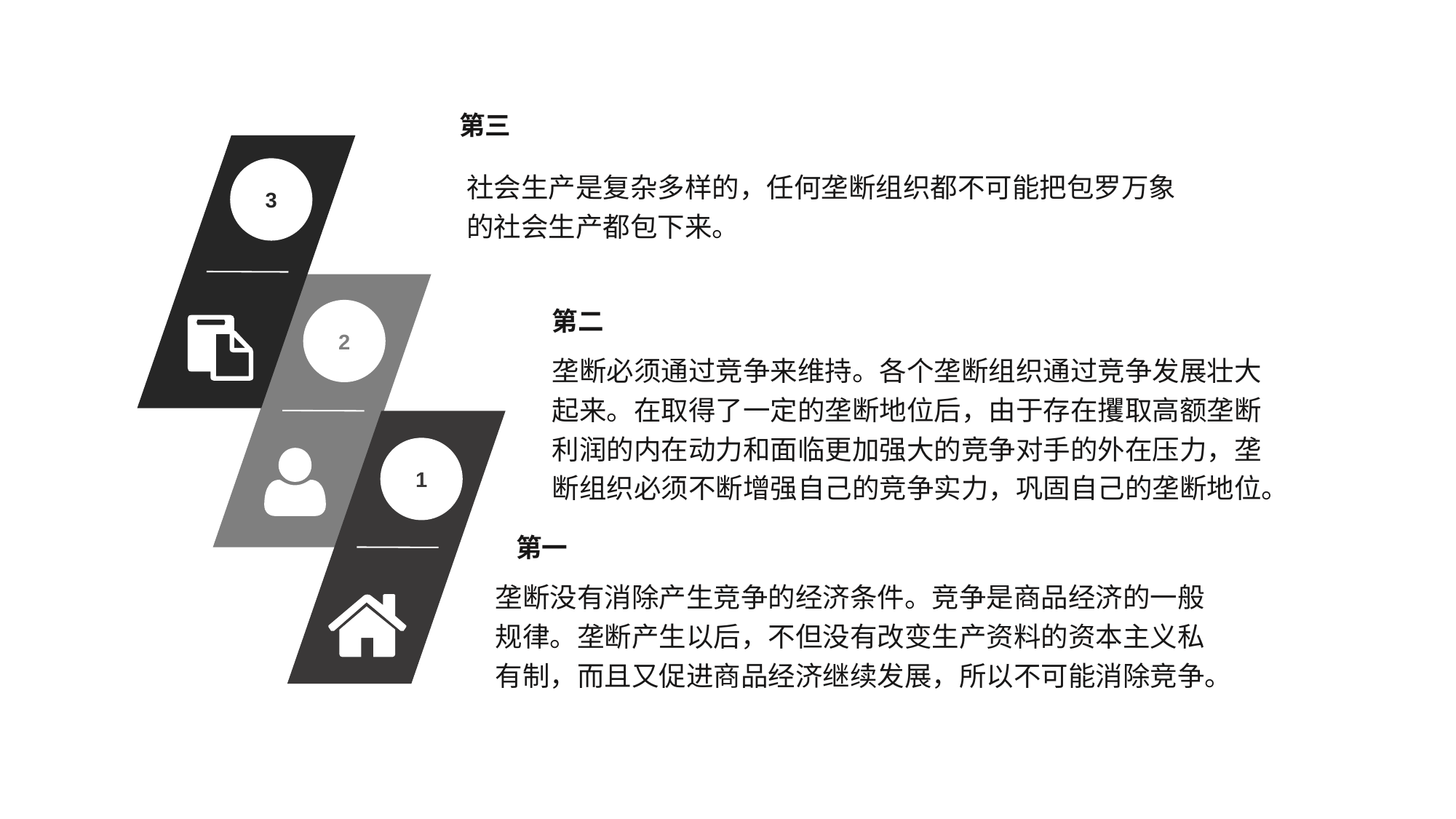

第三

3

2

1

社会生产是复杂多样的，任何垄断组织都不可能把包罗万象的社会生产都包下来。
第二
垄断必须通过竞争来维持。各个垄断组织通过竞争发展壮大起来。在取得了一定的垄断地位后，由于存在攫取高额垄断利润的内在动力和面临更加强大的竞争对手的外在压力，垄断组织必须不断增强自己的竞争实力，巩固自己的垄断地位。
第一
垄断没有消除产生竞争的经济条件。竞争是商品经济的一般规律。垄断产生以后，不但没有改变生产资料的资本主义私有制，而且又促进商品经济继续发展，所以不可能消除竞争。